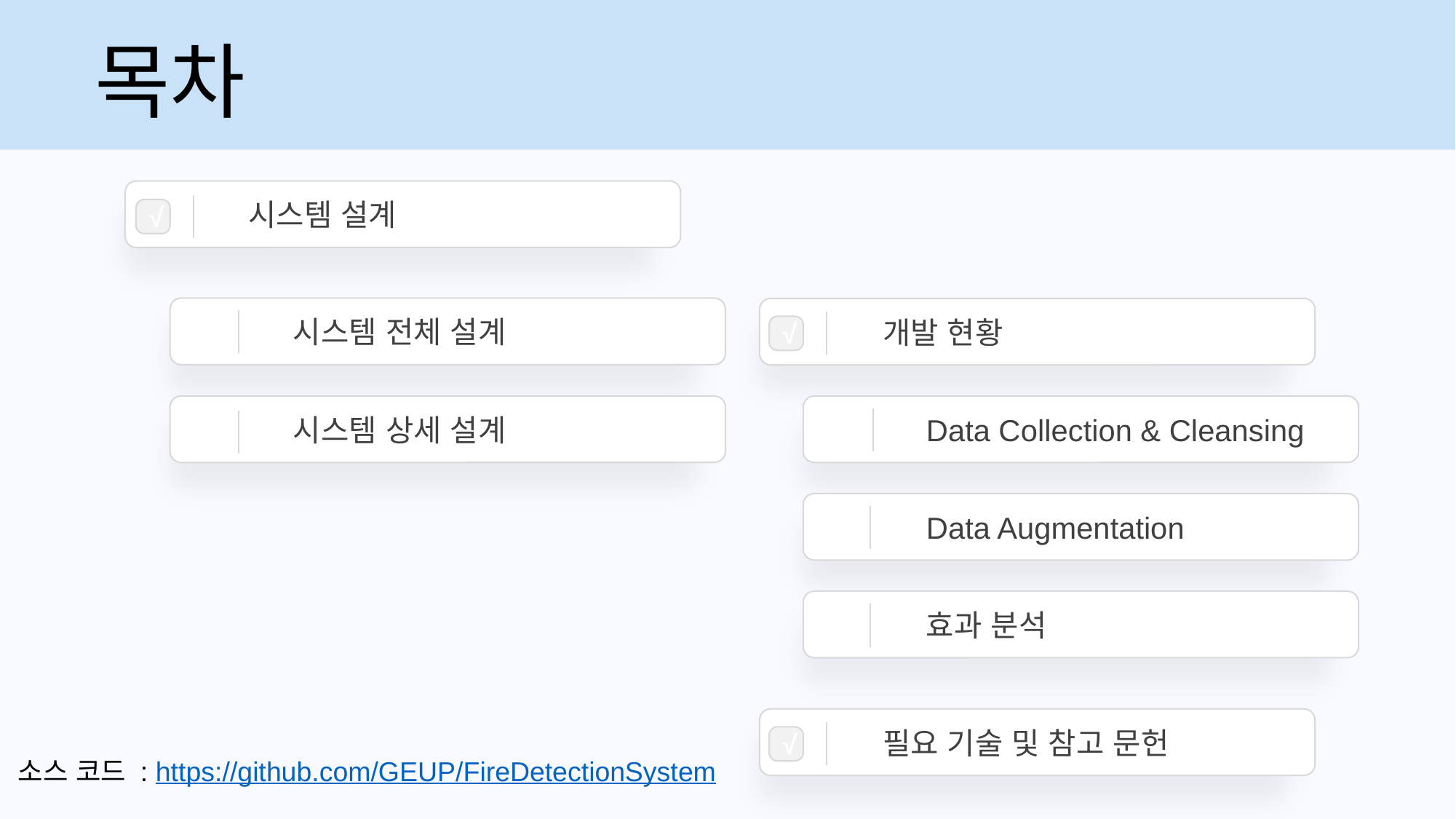

목차
시스템 설계
√
시스템 전체 설계
개발 현황
√
시스템 상세 설계
Data Collection & Cleansing
Data Augmentation
효과 분석
필요 기술 및 참고 문헌
소스 코드 : https://github.com/GEUP/FireDetectionSystem
√